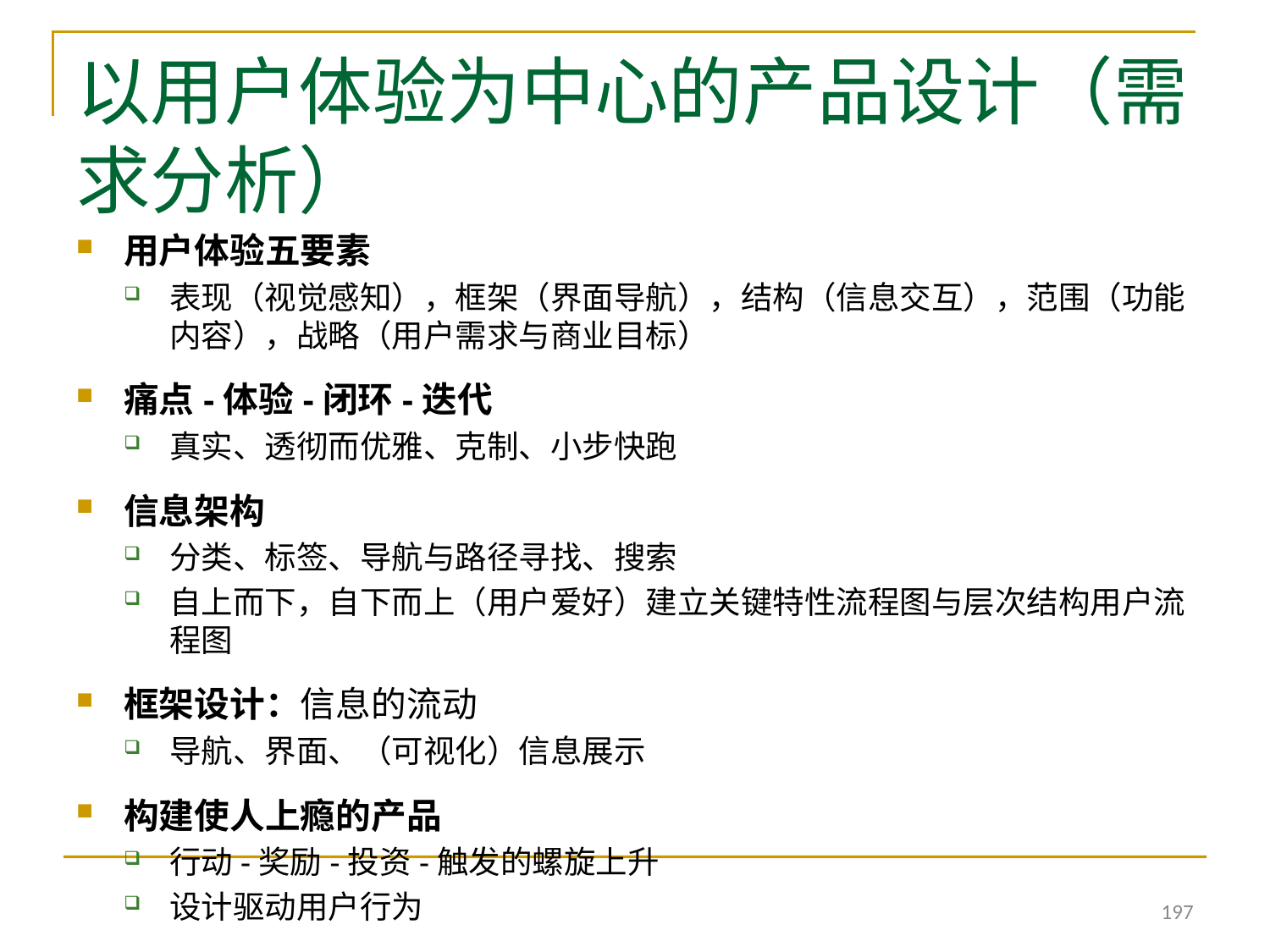

# 以用户体验为中心的产品设计（需求分析）
用户体验五要素
表现（视觉感知），框架（界面导航），结构（信息交互），范围（功能内容），战略（用户需求与商业目标）

痛点-体验-闭环-迭代
真实、透彻而优雅、克制、小步快跑

信息架构
分类、标签、导航与路径寻找、搜索
自上而下，自下而上（用户爱好）建立关键特性流程图与层次结构用户流程图

框架设计：信息的流动
导航、界面、（可视化）信息展示

构建使人上瘾的产品
行动-奖励-投资-触发的螺旋上升
设计驱动用户行为
197